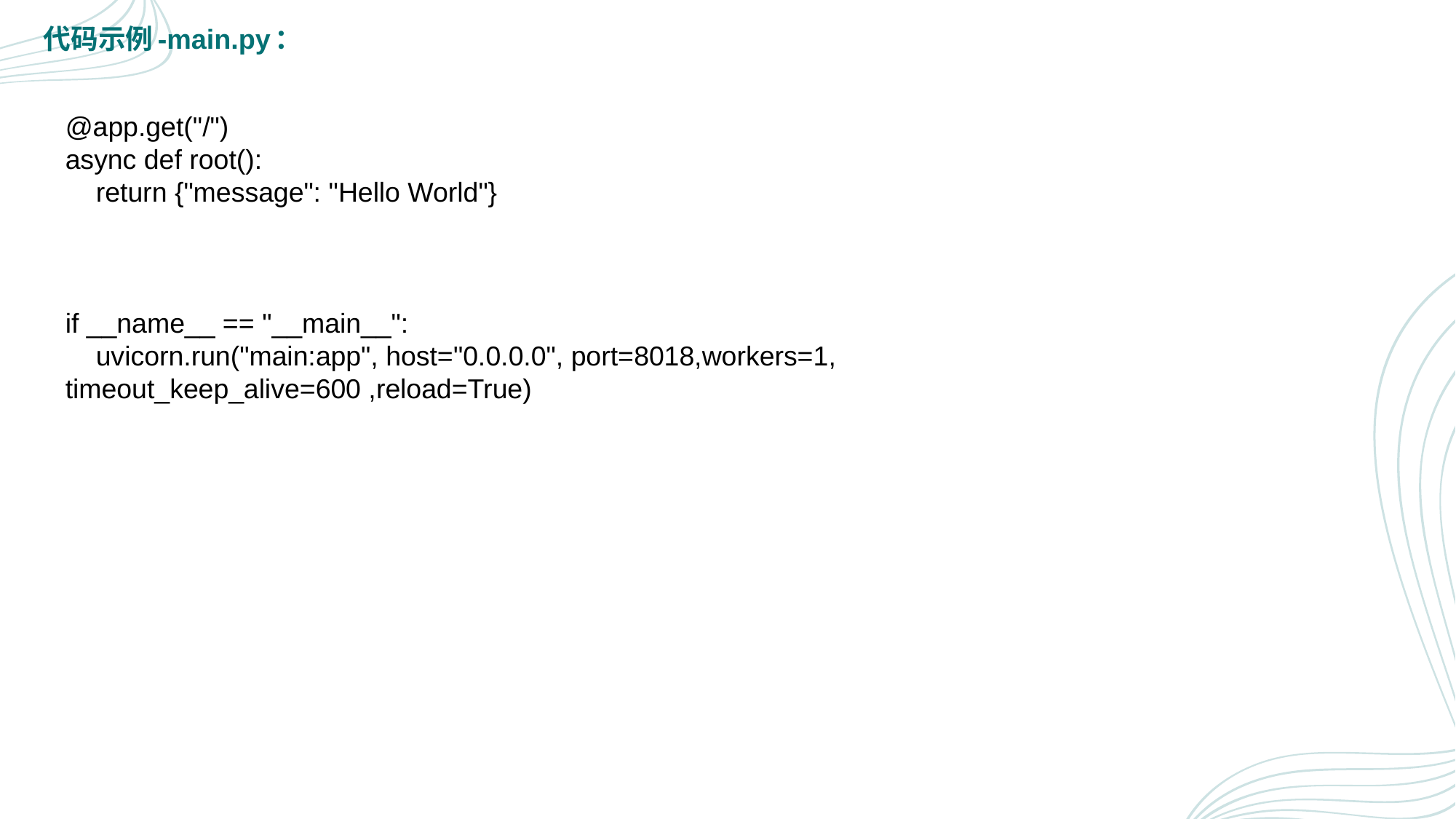

代码示例-main.py：

@app.get("/")
async def root():
    return {"message": "Hello World"}

if __name__ == "__main__":
    uvicorn.run("main:app", host="0.0.0.0", port=8018,workers=1, timeout_keep_alive=600 ,reload=True)